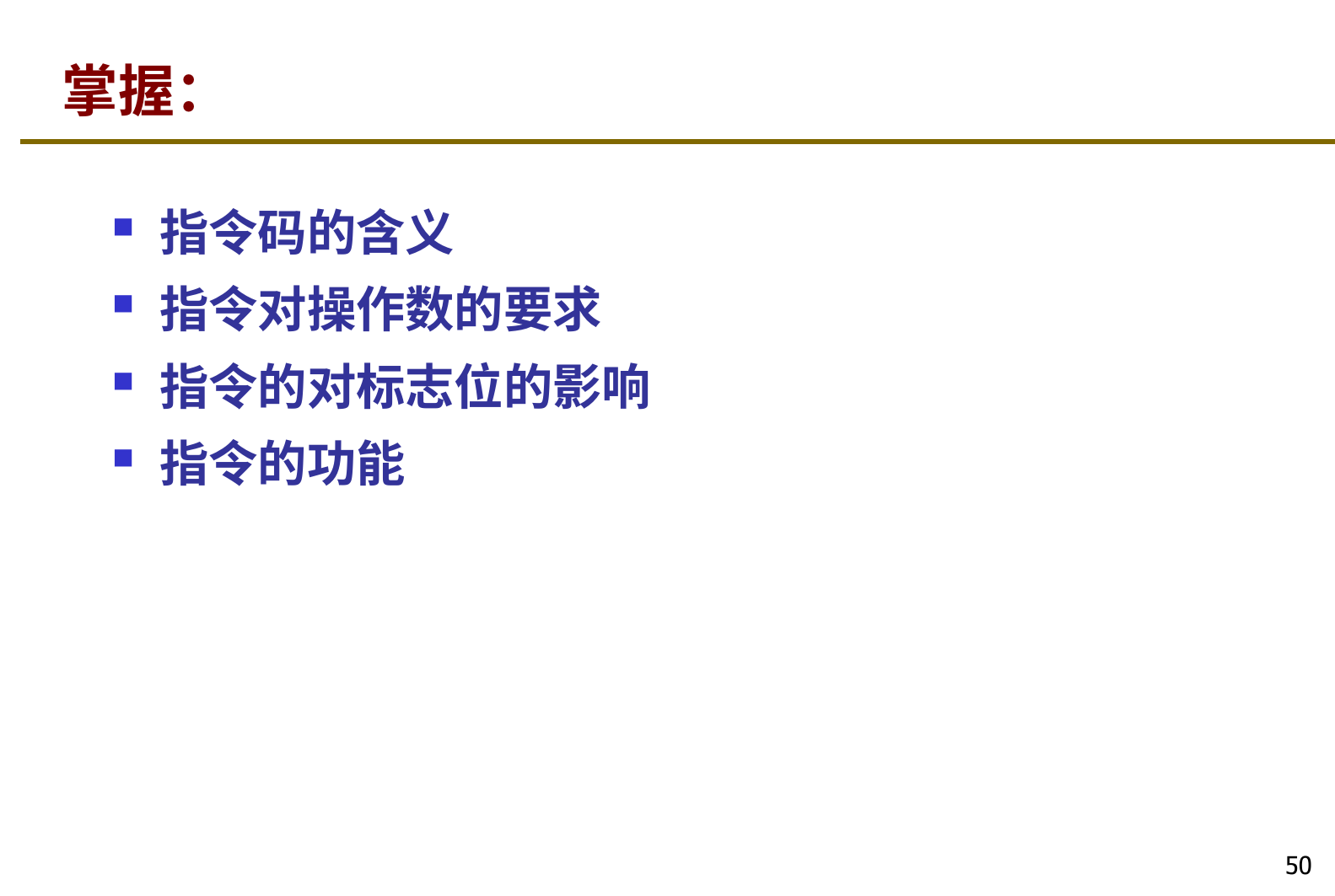

# 掌握：
指令码的含义
指令对操作数的要求
指令的对标志位的影响
指令的功能
50